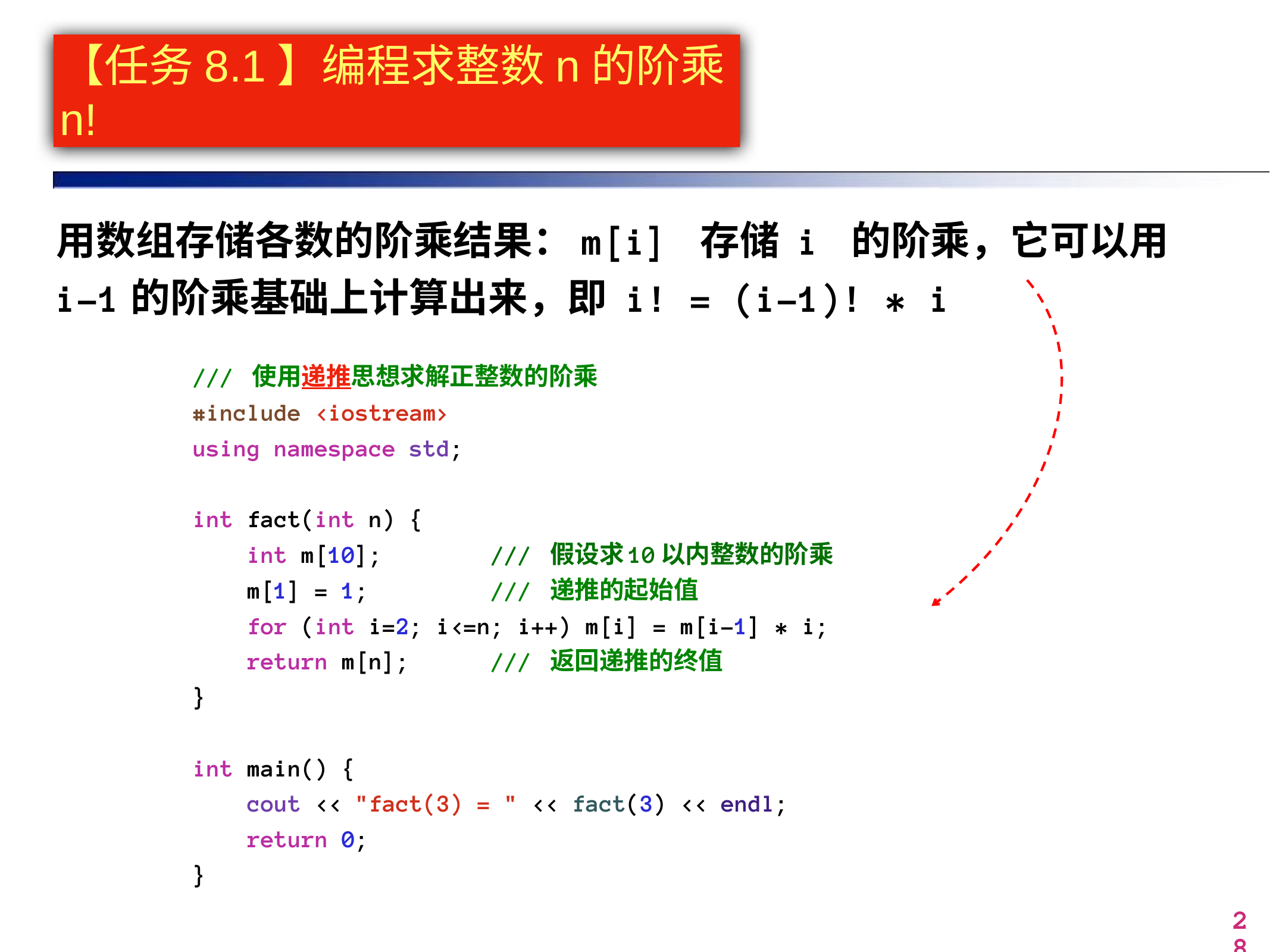

# 【任务8.1】编程求整数n的阶乘n!

用数组存储各数的阶乘结果：m[i] 存储 i 的阶乘，它可以用i-1的阶乘基础上计算出来，即 i! = (i-1)! * i
/// 使用递推思想求解正整数的阶乘
#include <iostream>
using namespace std;

int fact(int n) {
    int m[10];        /// 假设求10以内整数的阶乘
    m[1] = 1;         /// 递推的起始值
    for (int i=2; i<=n; i++) m[i] = m[i-1] * i;
    return m[n];      /// 返回递推的终值
}

int main() {
    cout << "fact(3) = " << fact(3) << endl;
    return 0;
}
28